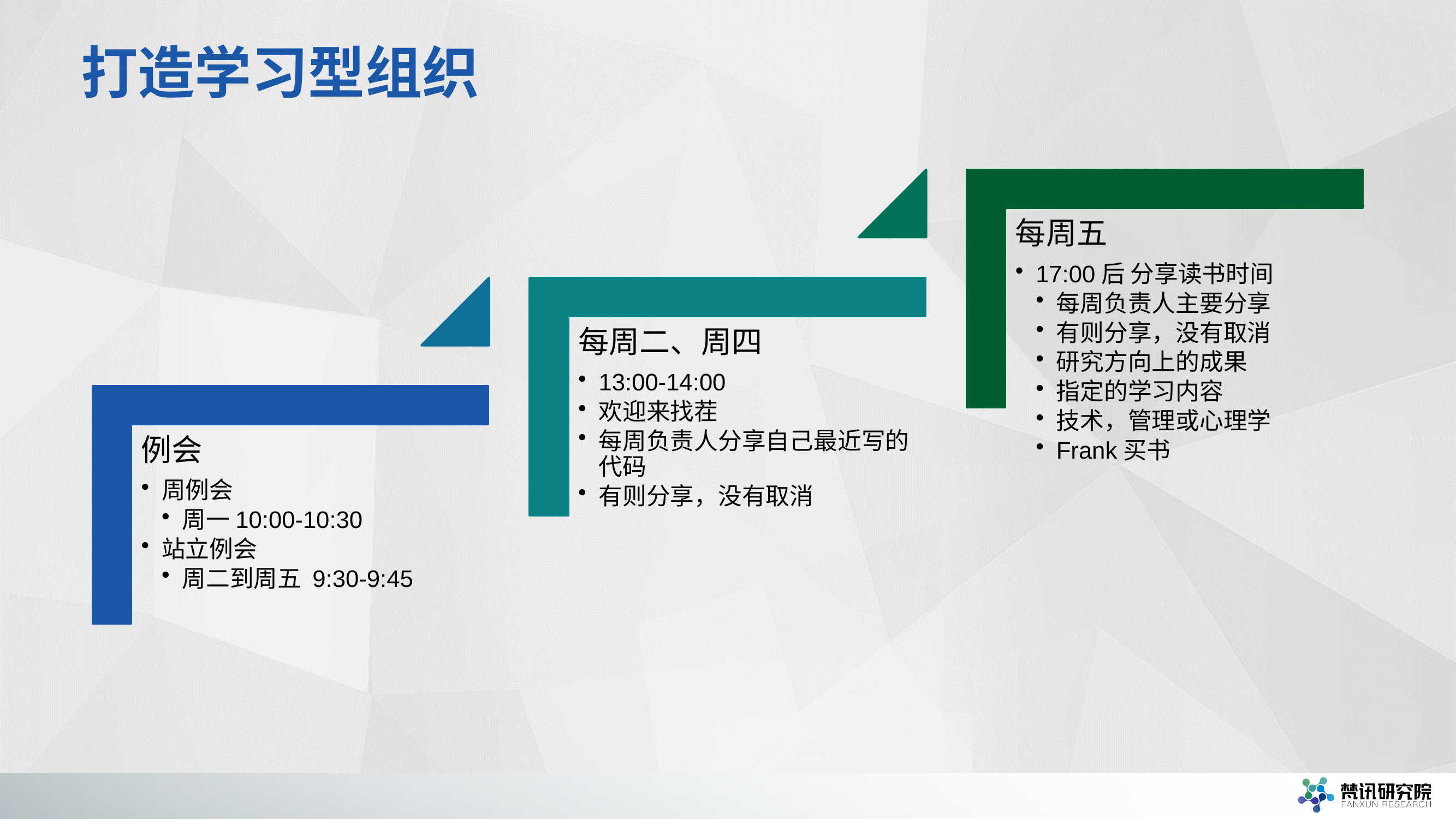

# 打造学习型组织
例会
周例会
周一10:00-10:30
站立例会
周二到周五 9:30-9:45
每周二、周四
13:00-14:00
欢迎来找茬
每周负责人分享自己最近写的代码
有则分享，没有取消
每周五
17:00后 分享读书时间
每周负责人主要分享
有则分享，没有取消
研究方向上的成果
指定的学习内容
技术，管理或心理学
Frank买书